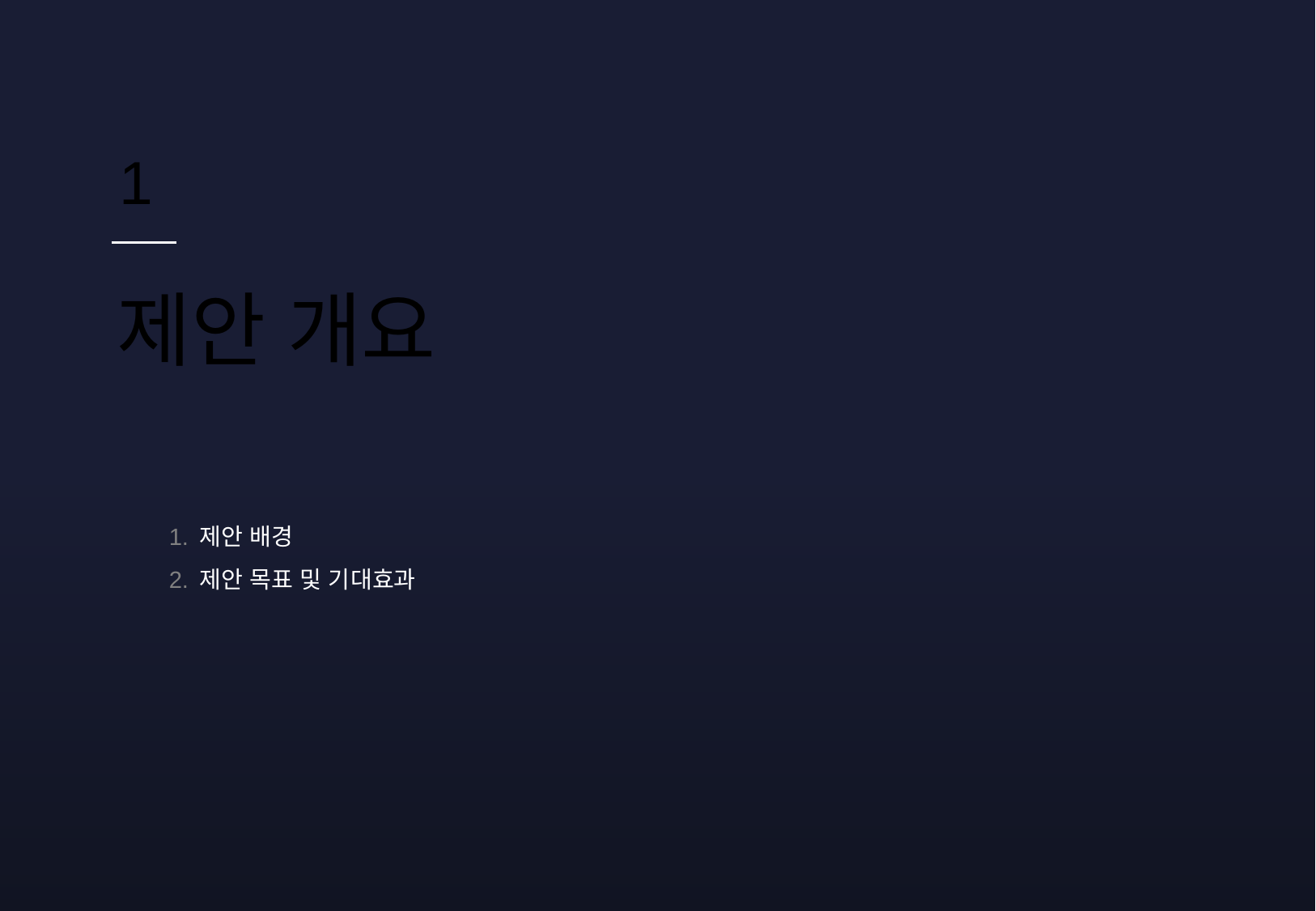

1
제안 개요
제안 배경
제안 목표 및 기대효과